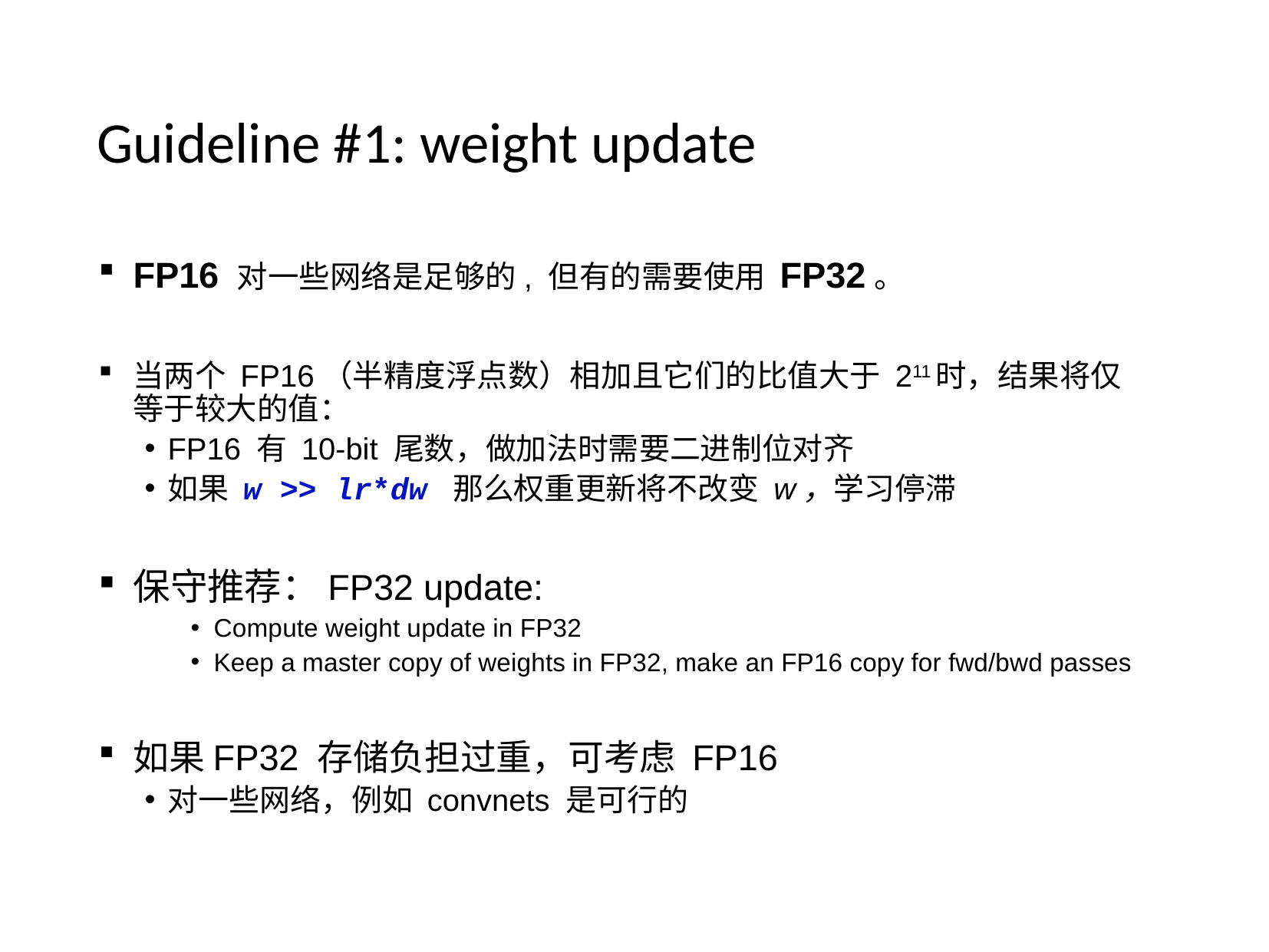

# Guideline #1: weight update
FP16 对一些网络是足够的, 但有的需要使用 FP32。

当两个 FP16（半精度浮点数）相加且它们的比值大于 211时，结果将仅等于较大的值：
FP16 有 10-bit 尾数，做加法时需要二进制位对齐
如果 w >> lr*dw 那么权重更新将不改变 w，学习停滞

保守推荐：FP32 update:
Compute weight update in FP32
Keep a master copy of weights in FP32, make an FP16 copy for fwd/bwd passes

如果FP32 存储负担过重，可考虑 FP16
对一些网络，例如 convnets 是可行的